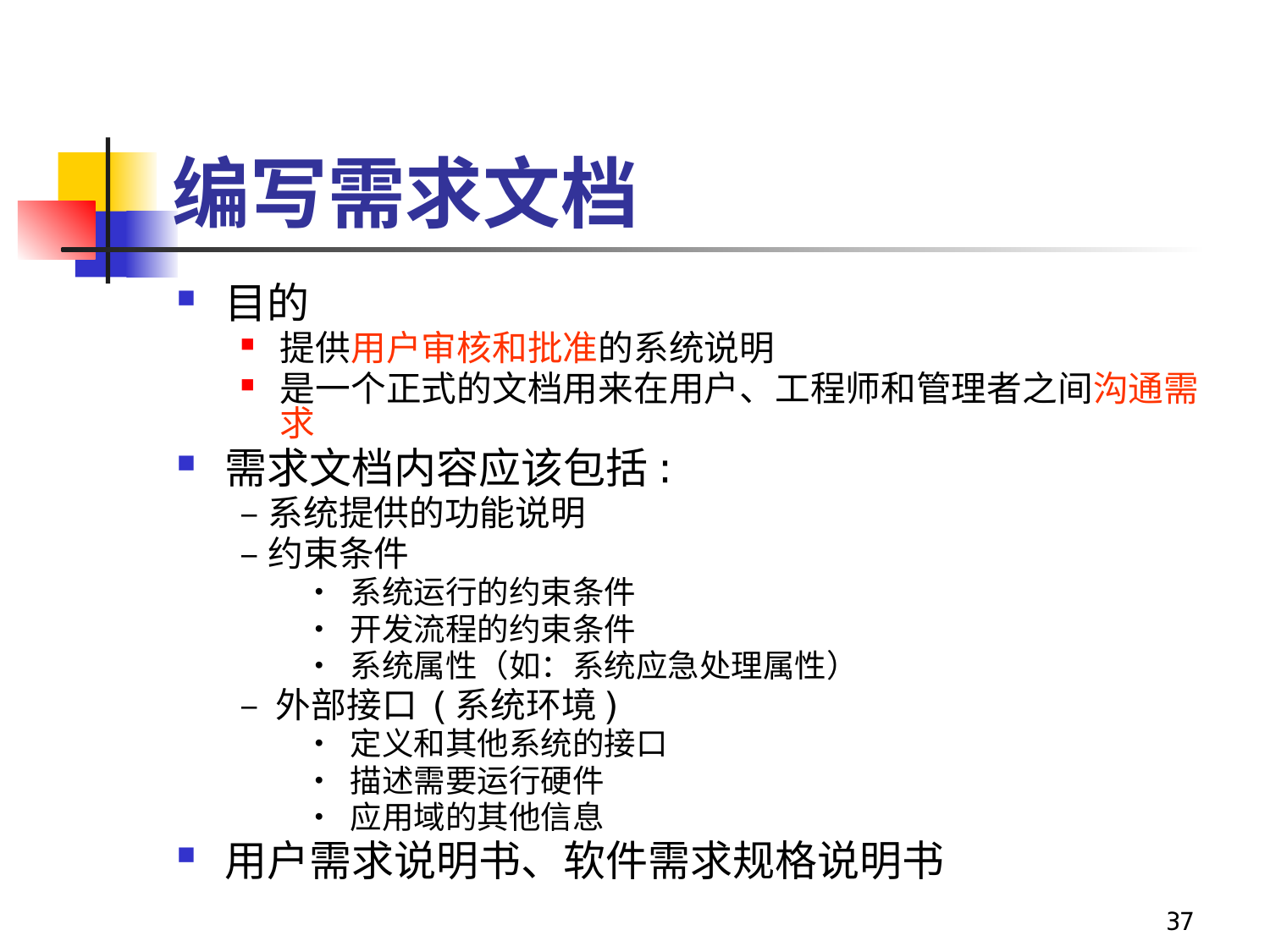

# 编写需求文档
目的
提供用户审核和批准的系统说明
是一个正式的文档用来在用户、工程师和管理者之间沟通需求
需求文档内容应该包括:
–系统提供的功能说明
–约束条件
• 系统运行的约束条件
• 开发流程的约束条件
• 系统属性（如：系统应急处理属性）
– 外部接口 (系统环境)
• 定义和其他系统的接口
• 描述需要运行硬件
• 应用域的其他信息
用户需求说明书、软件需求规格说明书
37